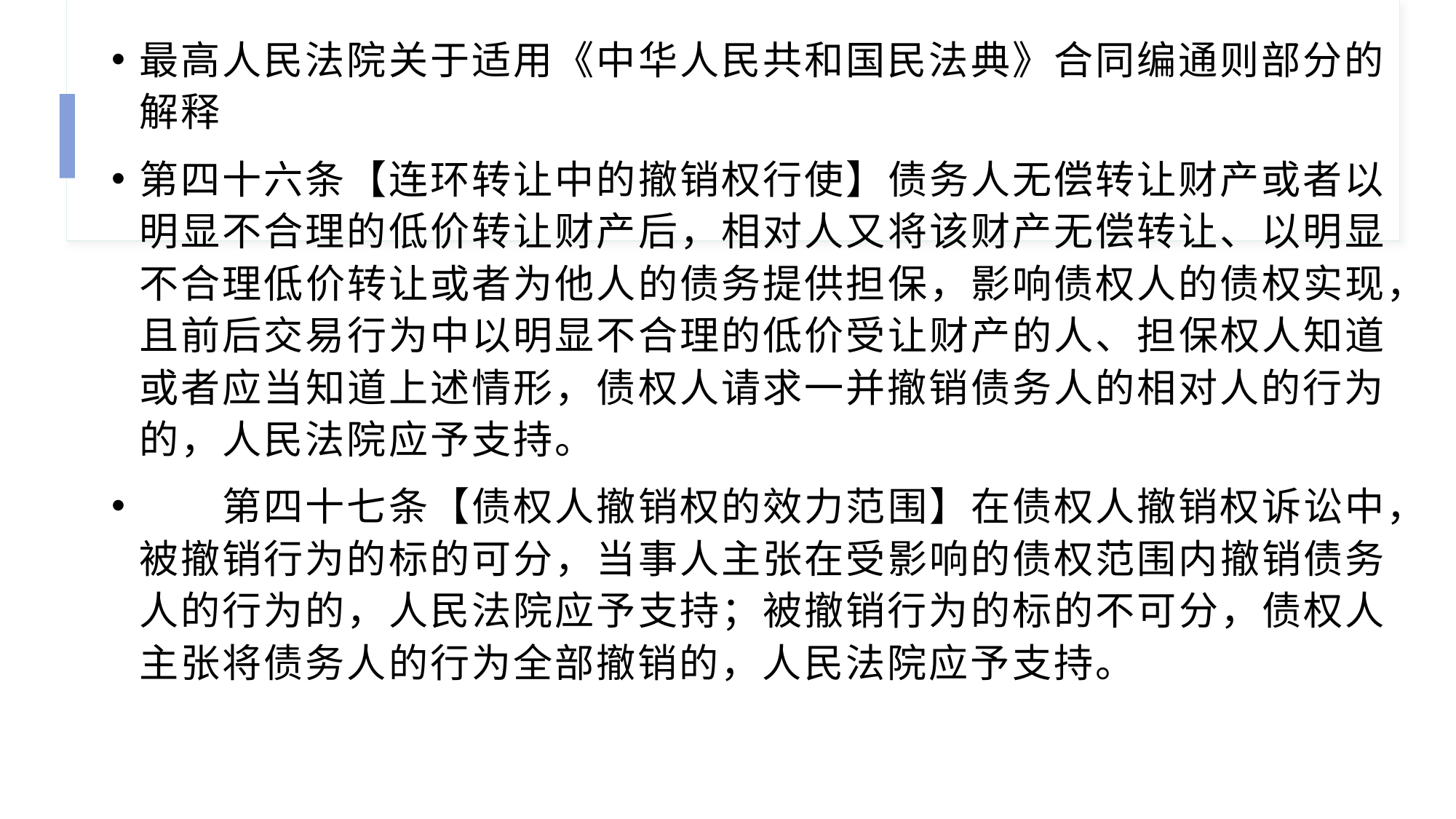

最高人民法院关于适用《中华人民共和国民法典》合同编通则部分的解释
第四十六条【连环转让中的撤销权行使】债务人无偿转让财产或者以明显不合理的低价转让财产后，相对人又将该财产无偿转让、以明显不合理低价转让或者为他人的债务提供担保，影响债权人的债权实现，且前后交易行为中以明显不合理的低价受让财产的人、担保权人知道或者应当知道上述情形，债权人请求一并撤销债务人的相对人的行为的，人民法院应予支持。
　　第四十七条【债权人撤销权的效力范围】在债权人撤销权诉讼中，被撤销行为的标的可分，当事人主张在受影响的债权范围内撤销债务人的行为的，人民法院应予支持；被撤销行为的标的不可分，债权人主张将债务人的行为全部撤销的，人民法院应予支持。